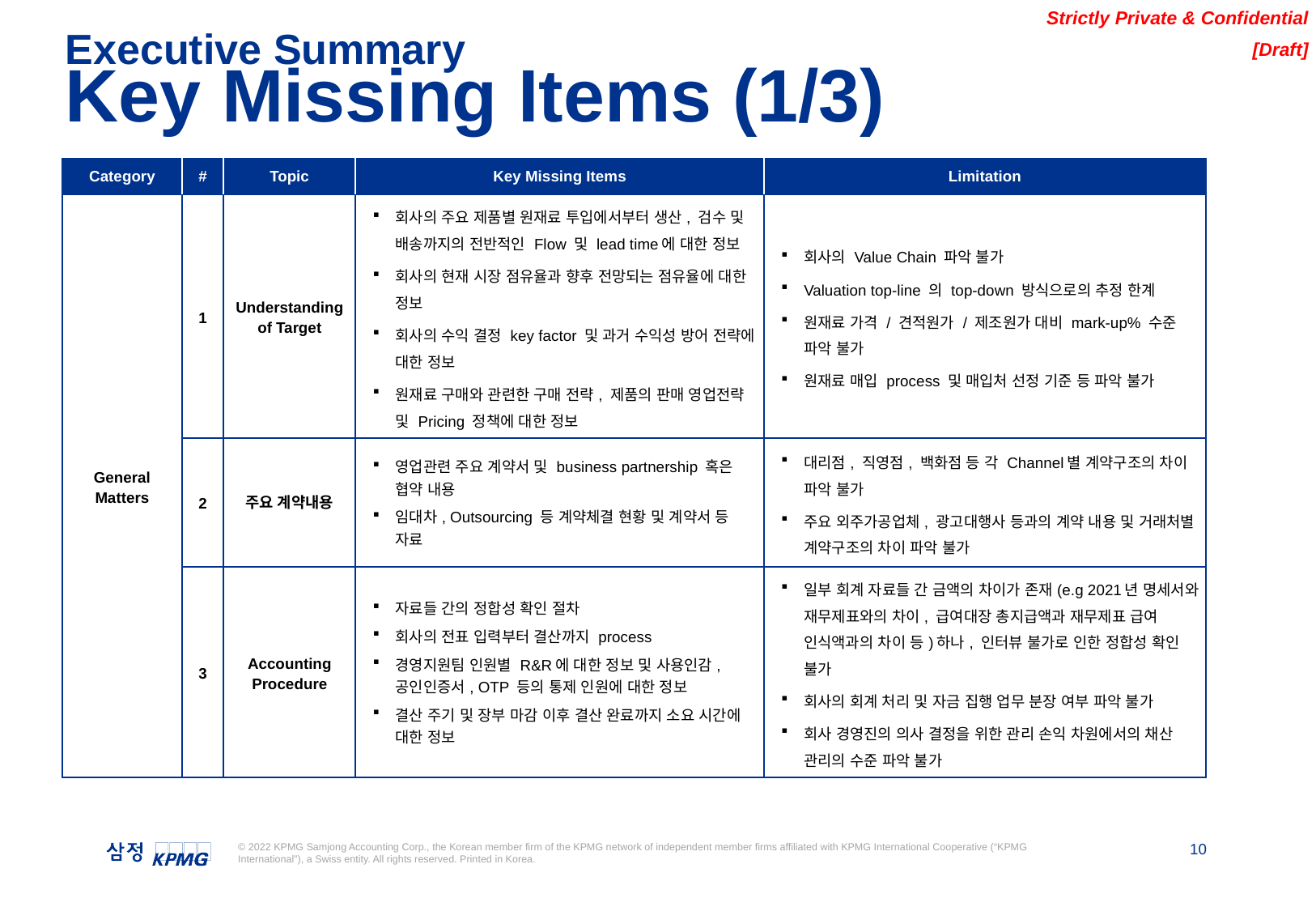

Executive Summary
Key Missing Items (1/3)
| Category | # | Topic | Key Missing Items | Limitation |
| --- | --- | --- | --- | --- |
| General Matters | 1 | Understanding of Target | 회사의 주요 제품별 원재료 투입에서부터 생산, 검수 및 배송까지의 전반적인 Flow 및 lead time에 대한 정보 회사의 현재 시장 점유율과 향후 전망되는 점유율에 대한 정보 회사의 수익 결정 key factor 및 과거 수익성 방어 전략에 대한 정보 원재료 구매와 관련한 구매 전략, 제품의 판매 영업전략 및 Pricing 정책에 대한 정보 | 회사의 Value Chain 파악 불가 Valuation top-line 의 top-down 방식으로의 추정 한계 원재료 가격 / 견적원가 / 제조원가 대비 mark-up% 수준 파악 불가 원재료 매입 process 및 매입처 선정 기준 등 파악 불가 |
|  | 2 | 주요 계약내용 | 영업관련 주요 계약서 및 business partnership 혹은 협약 내용 임대차, Outsourcing 등 계약체결 현황 및 계약서 등 자료 | 대리점, 직영점, 백화점 등 각 Channel별 계약구조의 차이 파악 불가 주요 외주가공업체, 광고대행사 등과의 계약 내용 및 거래처별 계약구조의 차이 파악 불가 |
| Quality of Earnings | 3 | Accounting Procedure | 자료들 간의 정합성 확인 절차 회사의 전표 입력부터 결산까지 process 경영지원팀 인원별 R&R에 대한 정보 및 사용인감, 공인인증서, OTP 등의 통제 인원에 대한 정보 결산 주기 및 장부 마감 이후 결산 완료까지 소요 시간에 대한 정보 | 일부 회계 자료들 간 금액의 차이가 존재(e.g 2021년 명세서와 재무제표와의 차이, 급여대장 총지급액과 재무제표 급여 인식액과의 차이 등)하나, 인터뷰 불가로 인한 정합성 확인 불가 회사의 회계 처리 및 자금 집행 업무 분장 여부 파악 불가 회사 경영진의 의사 결정을 위한 관리 손익 차원에서의 채산 관리의 수준 파악 불가 |